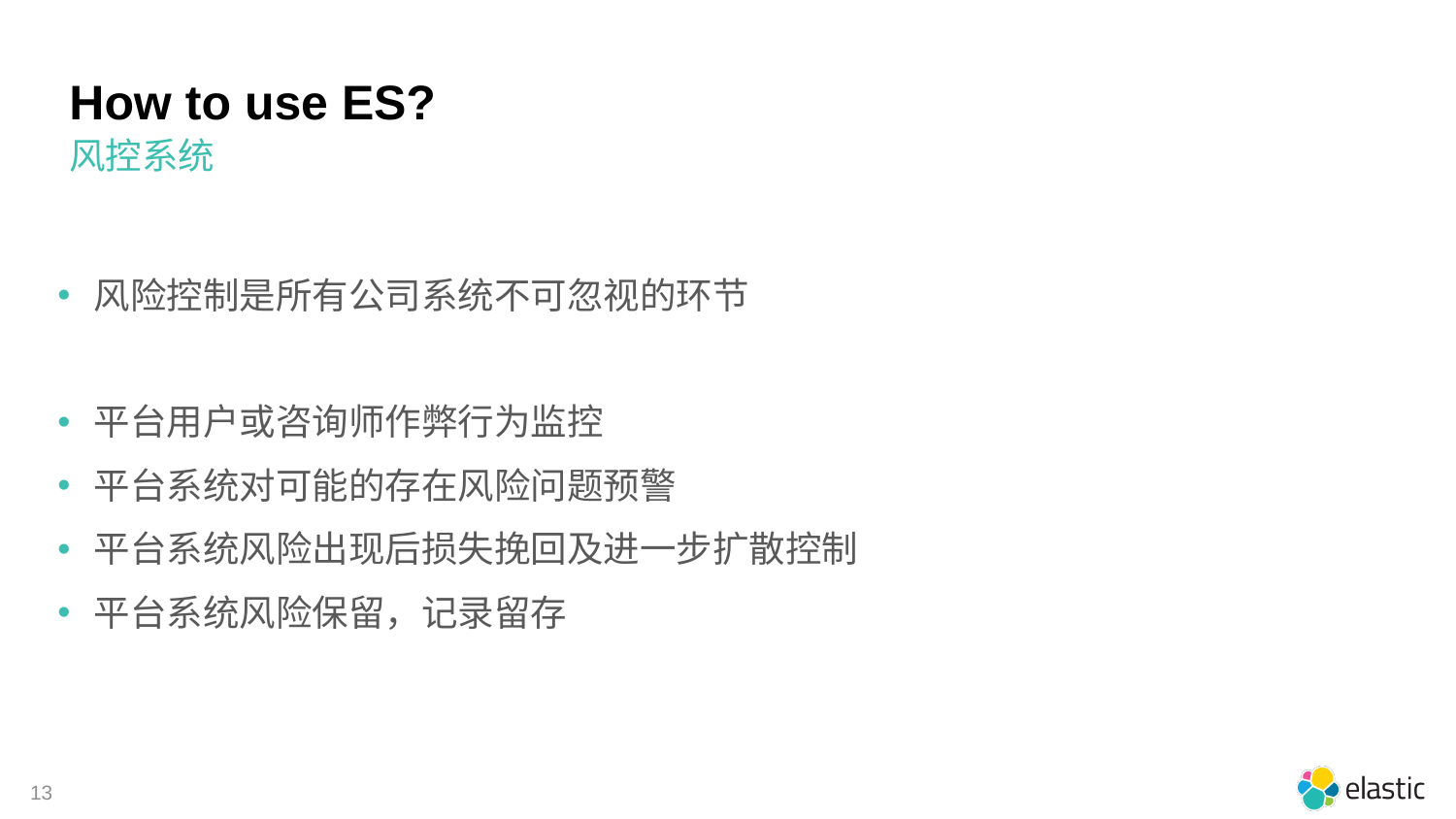

# How to use ES?
风控系统

风险控制是所有公司系统不可忽视的环节

平台用户或咨询师作弊行为监控
平台系统对可能的存在风险问题预警
平台系统风险出现后损失挽回及进一步扩散控制
平台系统风险保留，记录留存